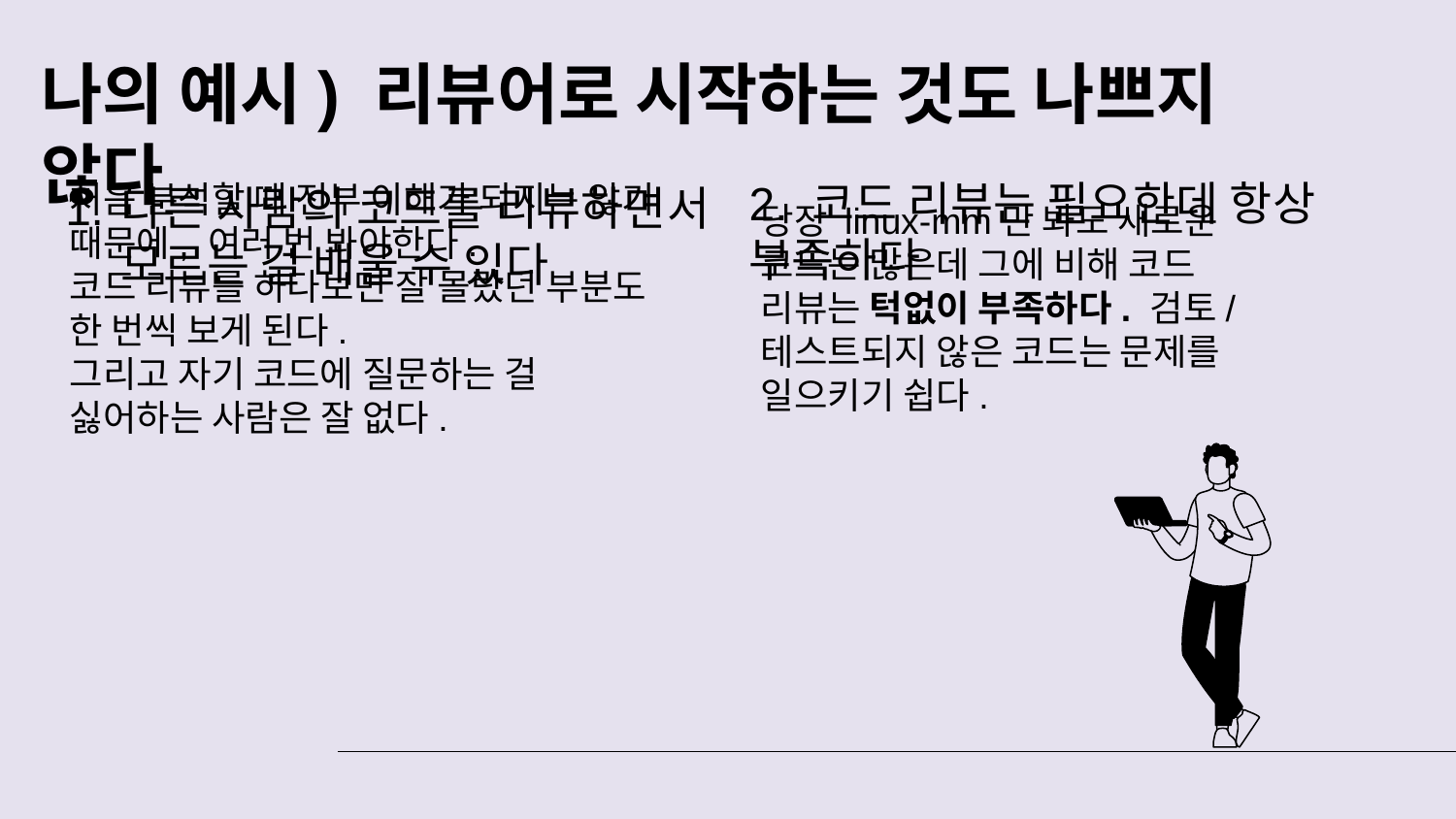

# 나의 예시) 리뷰어로 시작하는 것도 나쁘지 않다
2. 코드 리뷰는 필요한데 항상 부족하다
다른 사람의 코드를 리뷰하면서 모르는 걸 배울 수 있다
처음 분석할 때 전부 이해가 되지는 않기 때문에, 여러 번 봐야한다.
코드 리뷰를 하다보면 잘 몰랐던 부분도 한 번씩 보게 된다.
그리고 자기 코드에 질문하는 걸 싫어하는 사람은 잘 없다.

당장 linux-mm만 봐도 새로운 코드는 많은데 그에 비해 코드 리뷰는 턱없이 부족하다. 검토/테스트되지 않은 코드는 문제를 일으키기 쉽다.